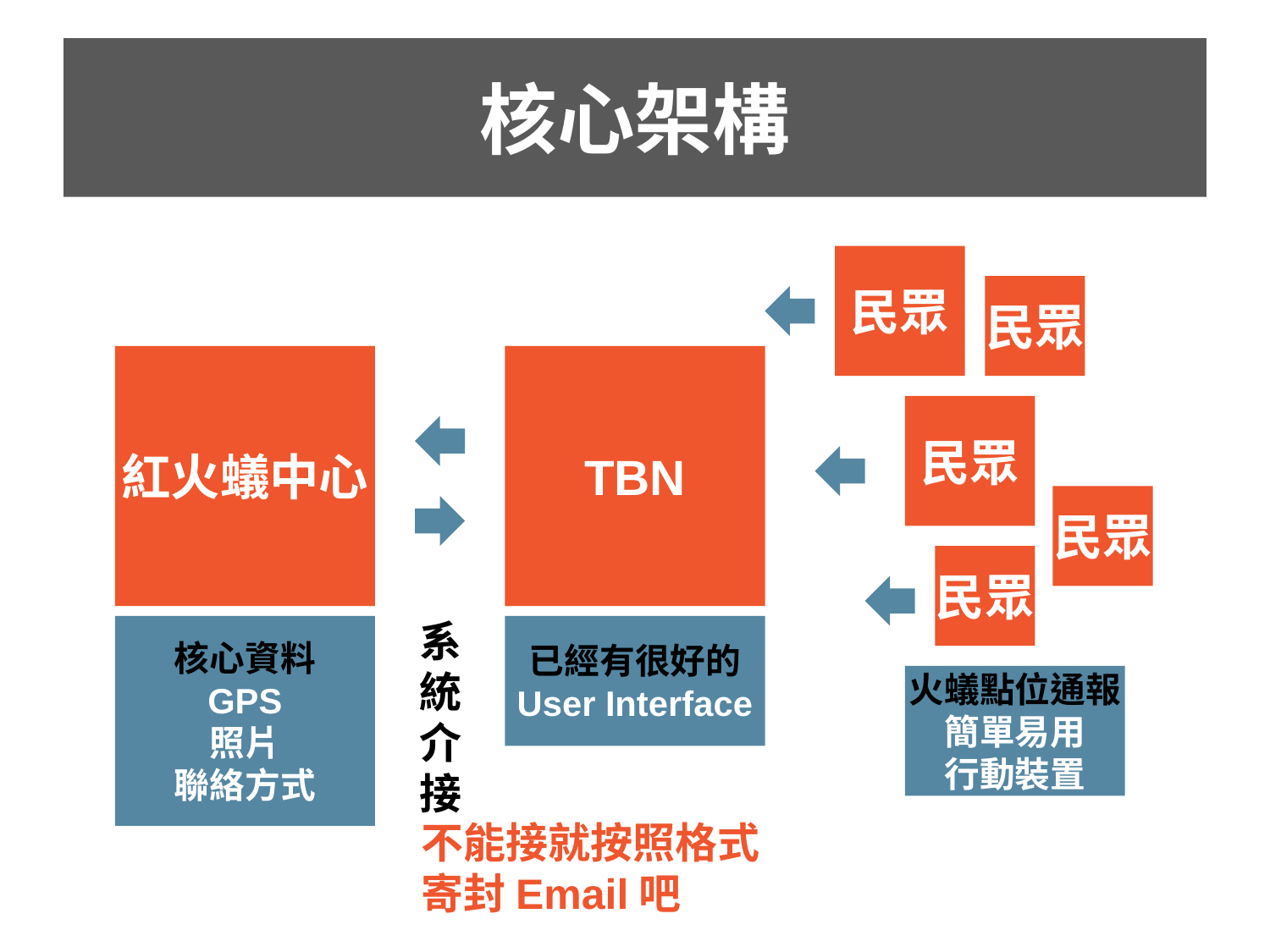

# 核心架構
民眾
民眾

紅火蟻中心
TBN
民眾

民眾

民眾

系
統
介
接
核心資料
GPS
照片
聯絡方式
已經有很好的
User Interface
火蟻點位通報
簡單易用
行動裝置
不能接就按照格式寄封Email吧